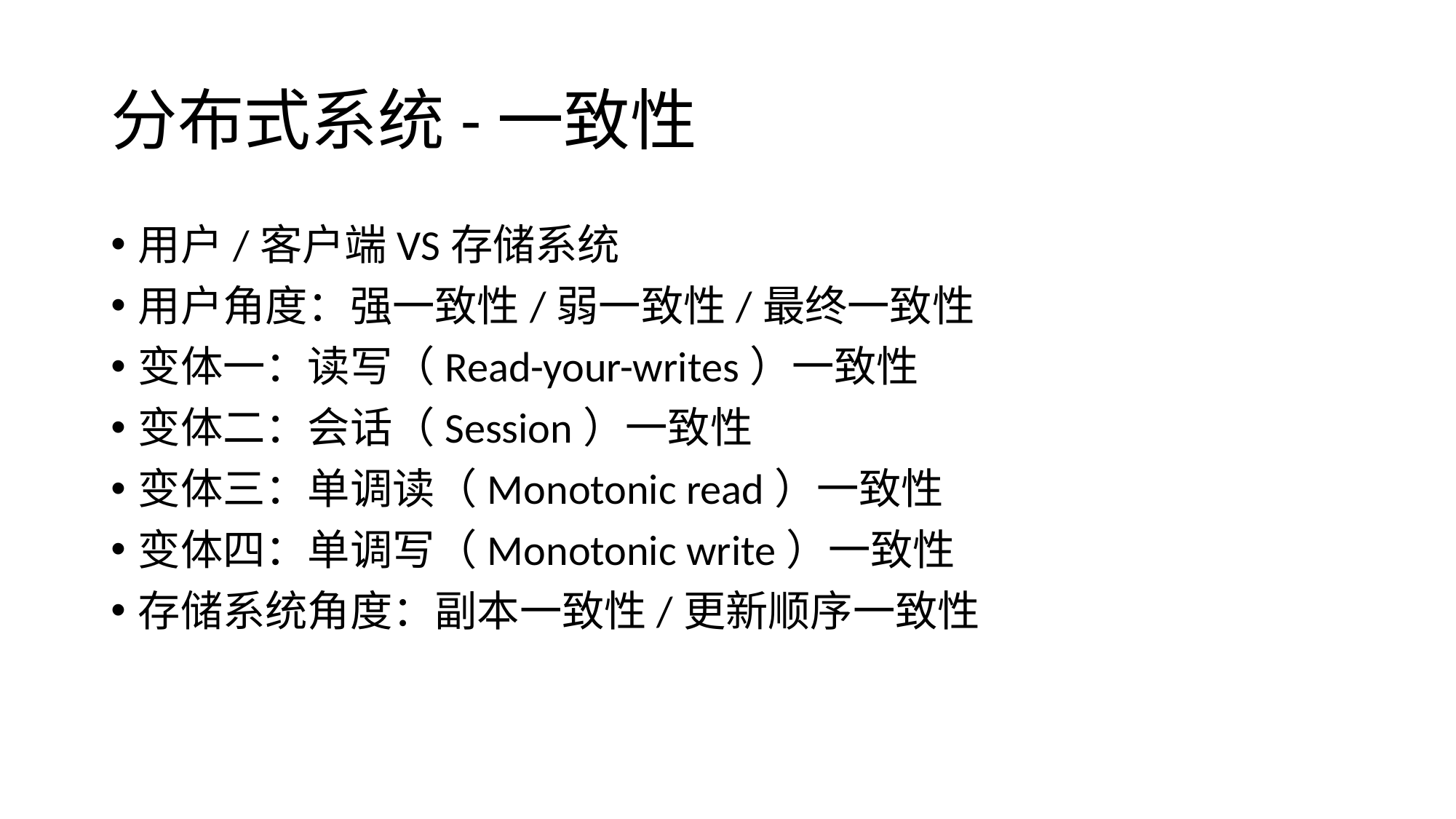

# 分布式系统-一致性
用户/客户端VS存储系统
用户角度：强一致性/弱一致性/最终一致性
变体一：读写（Read-your-writes）一致性
变体二：会话（Session）一致性
变体三：单调读（Monotonic read）一致性
变体四：单调写（Monotonic write）一致性
存储系统角度：副本一致性/更新顺序一致性